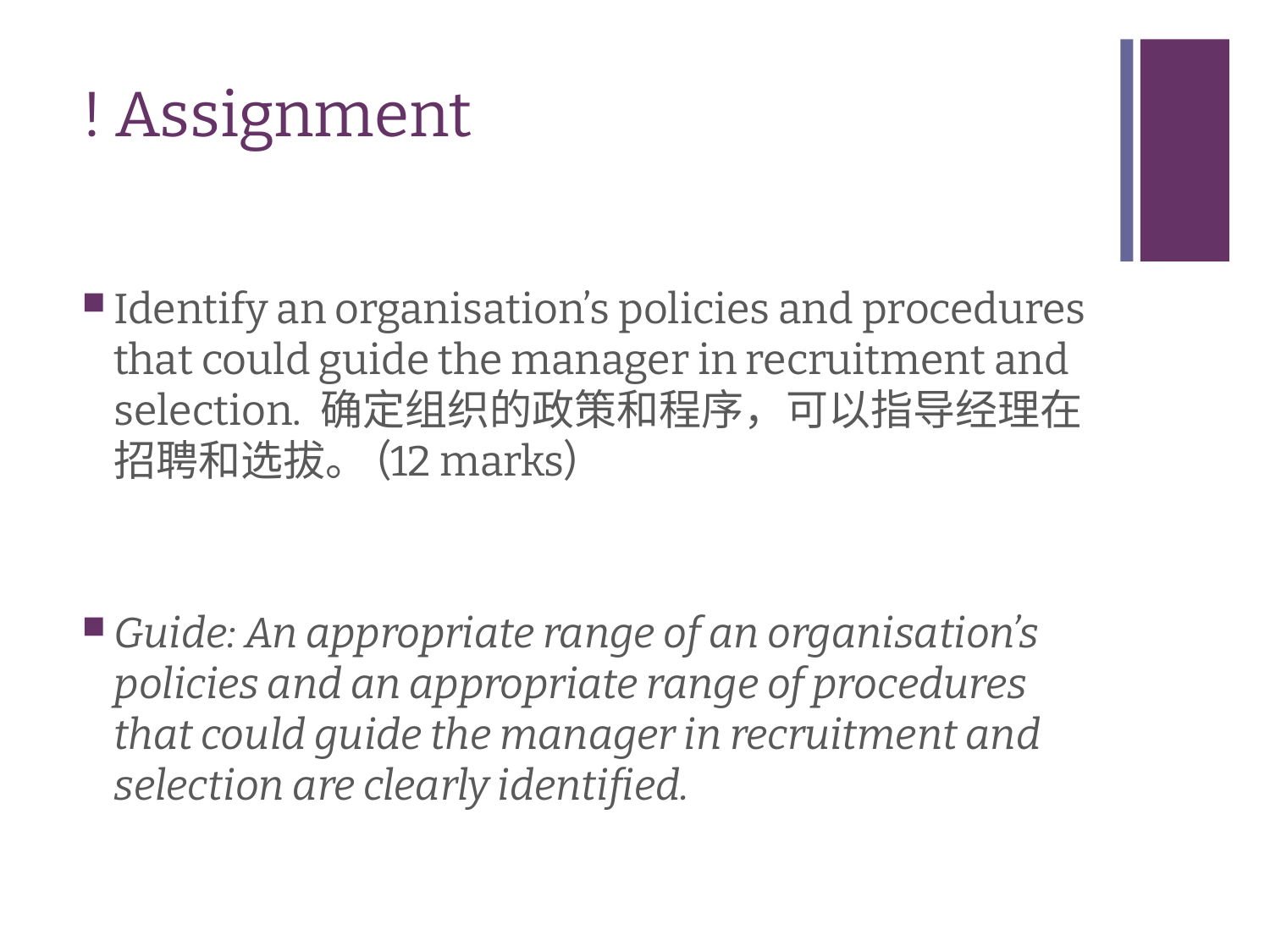

# ! Assignment
Identify an organisation’s policies and procedures that could guide the manager in recruitment and selection. 确定组织的政策和程序，可以指导经理在招聘和选拔。(12 marks)

Guide: An appropriate range of an organisation’s policies and an appropriate range of procedures that could guide the manager in recruitment and selection are clearly identified.